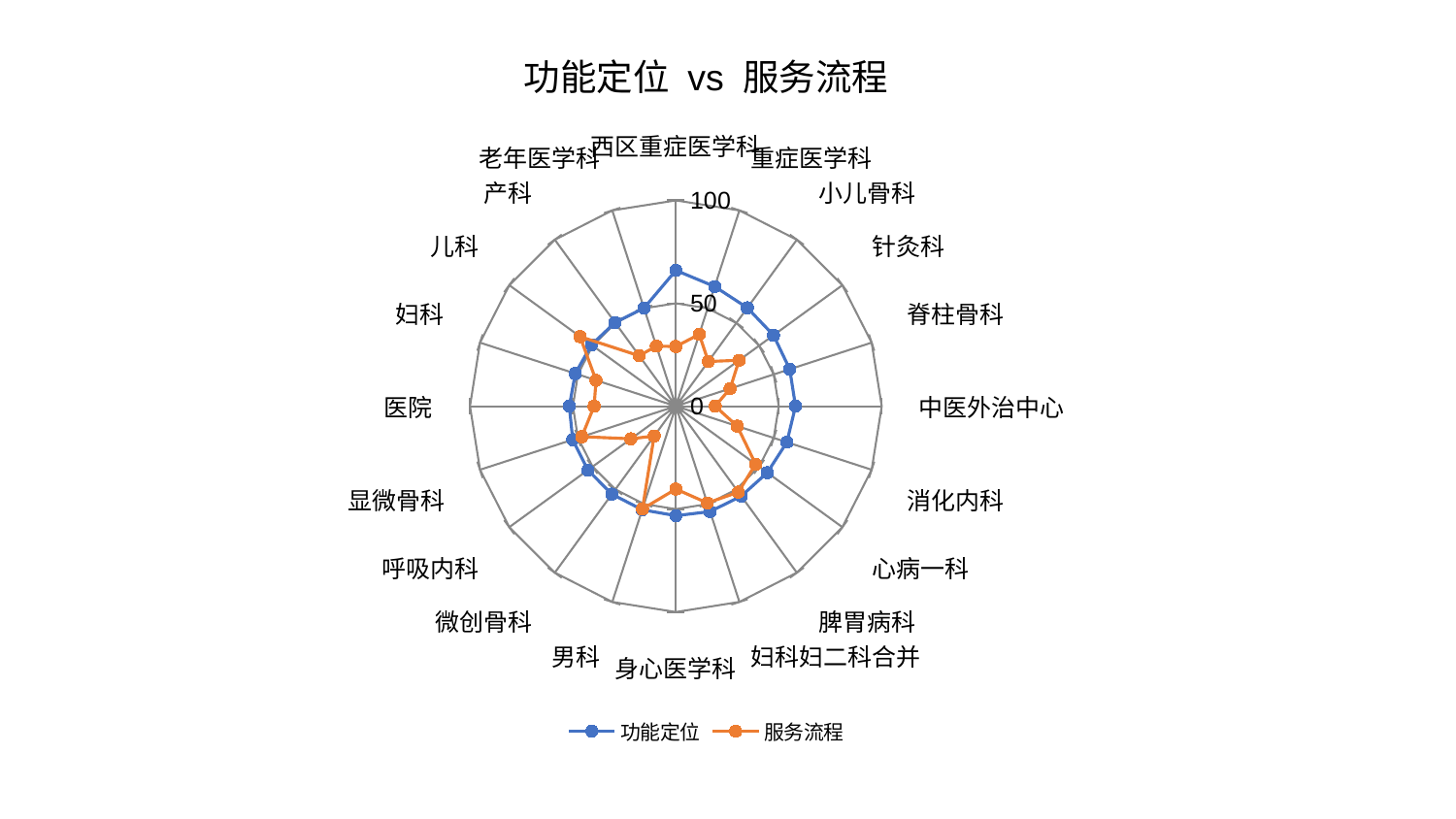

### Chart: 功能定位 vs 服务流程

| Category | 功能定位 | 服务流程 |
|---|---|---|
| 西区重症医学科 | 65.99838301953872 | 29.001582739861675 |
| 重症医学科 | 61.121669492236144 | 36.70895828097522 |
| 小儿骨科 | 59.087765169078686 | 26.864539648844097 |
| 针灸科 | 58.66533441480014 | 37.96387489841937 |
| 脊柱骨科 | 58.16865669310423 | 27.727760953336237 |
| 中医外治中心 | 58.143214780251654 | 19.12568884201861 |
| 消化内科 | 56.71850384549827 | 31.371157119823156 |
| 心病一科 | 54.92994107261996 | 47.926199301793524 |
| 脾胃病科 | 54.030554833882526 | 51.65110977308834 |
| 妇科妇二科合并 | 53.83607955595682 | 49.46065717856648 |
| 身心医学科 | 53.20622034091733 | 40.26100292011206 |
| 男科 | 52.89645037695409 | 52.49944386246041 |
| 微创骨科 | 52.83782485869435 | 17.957500803747838 |
| 呼吸内科 | 52.813485580094294 | 26.98307315092067 |
| 显微骨科 | 52.67576318249433 | 48.01020337407601 |
| 医院 | 51.752753345147454 | 39.70483059370011 |
| 妇科 | 51.36300682062474 | 40.75452666468703 |
| 儿科 | 50.69617257556357 | 57.50587154527413 |
| 产科 | 50.258066592410174 | 30.315896619576026 |
| 老年医学科 | 50.11219038708567 | 30.692165631889 |
36